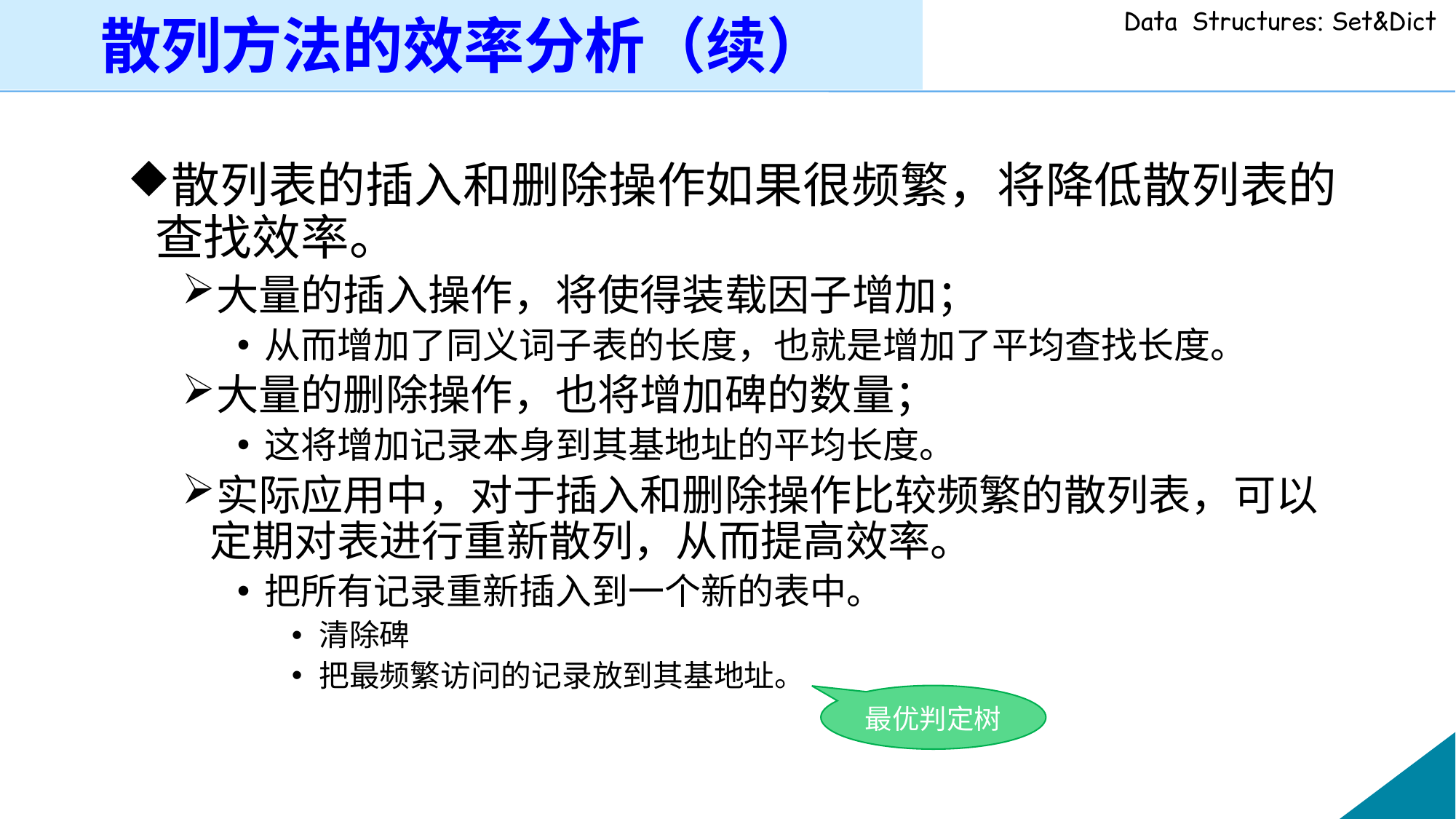

散列方法的效率分析（续）

散列表的插入和删除操作如果很频繁，将降低散列表的查找效率。
大量的插入操作，将使得装载因子增加；
从而增加了同义词子表的长度，也就是增加了平均查找长度。
大量的删除操作，也将增加碑的数量；
这将增加记录本身到其基地址的平均长度。
实际应用中，对于插入和删除操作比较频繁的散列表，可以定期对表进行重新散列，从而提高效率。
把所有记录重新插入到一个新的表中。
清除碑
把最频繁访问的记录放到其基地址。
最优判定树